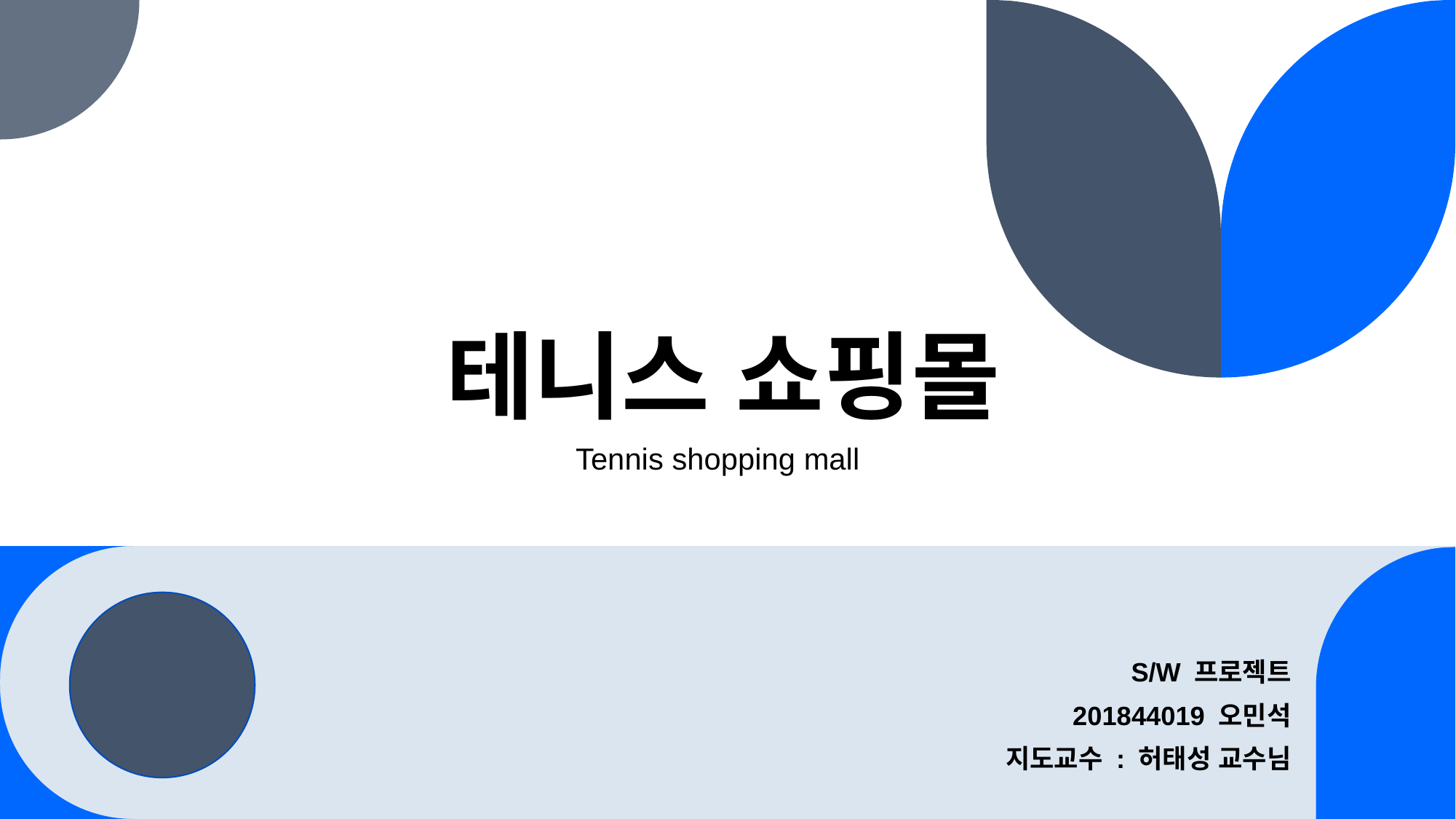

# 테니스 쇼핑몰
Tennis shopping mall
S/W 프로젝트
201844019 오민석
지도교수 : 허태성 교수님